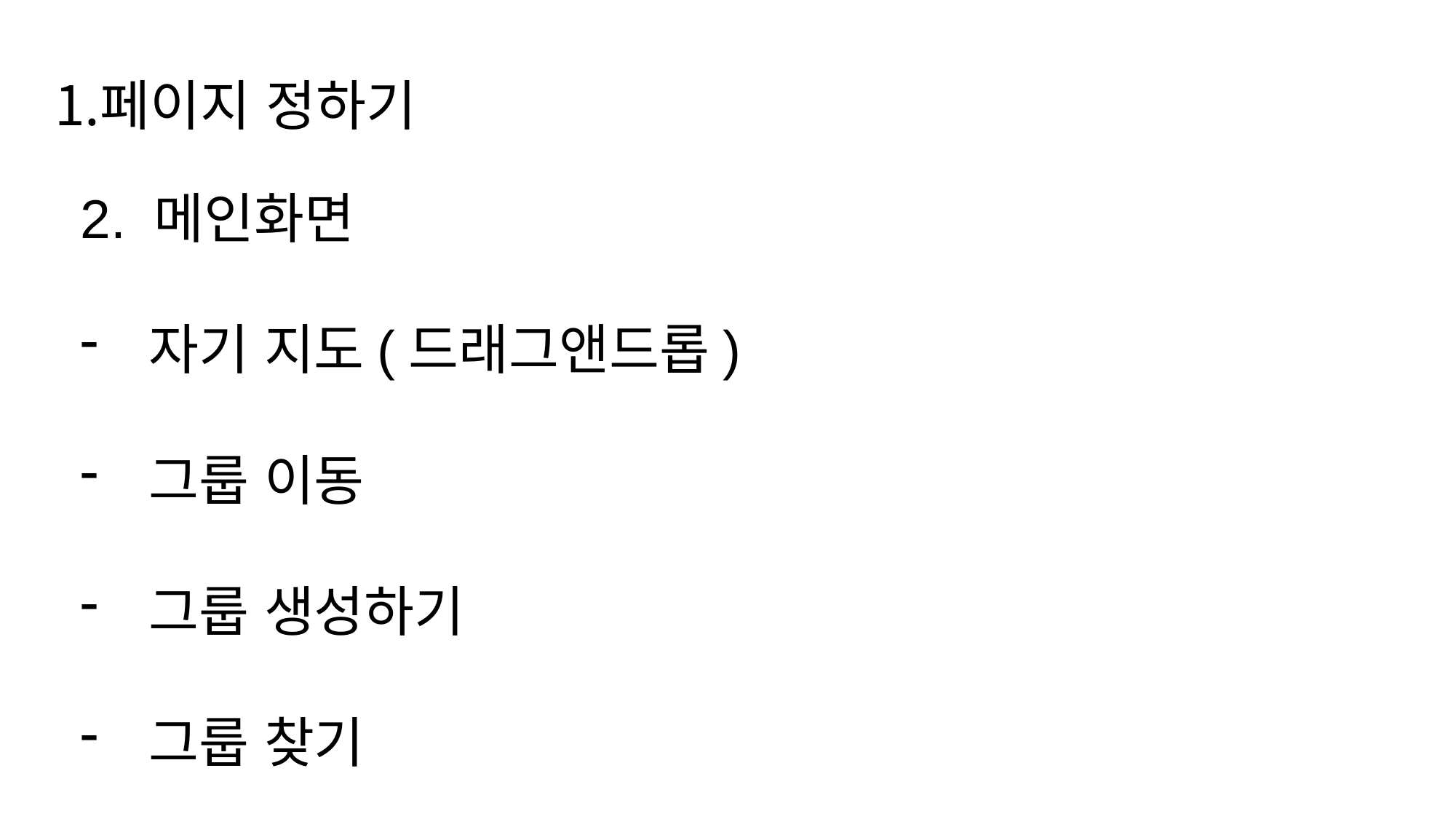

페이지 정하기
2. 메인화면
자기 지도(드래그앤드롭)
그룹 이동
그룹 생성하기
그룹 찾기